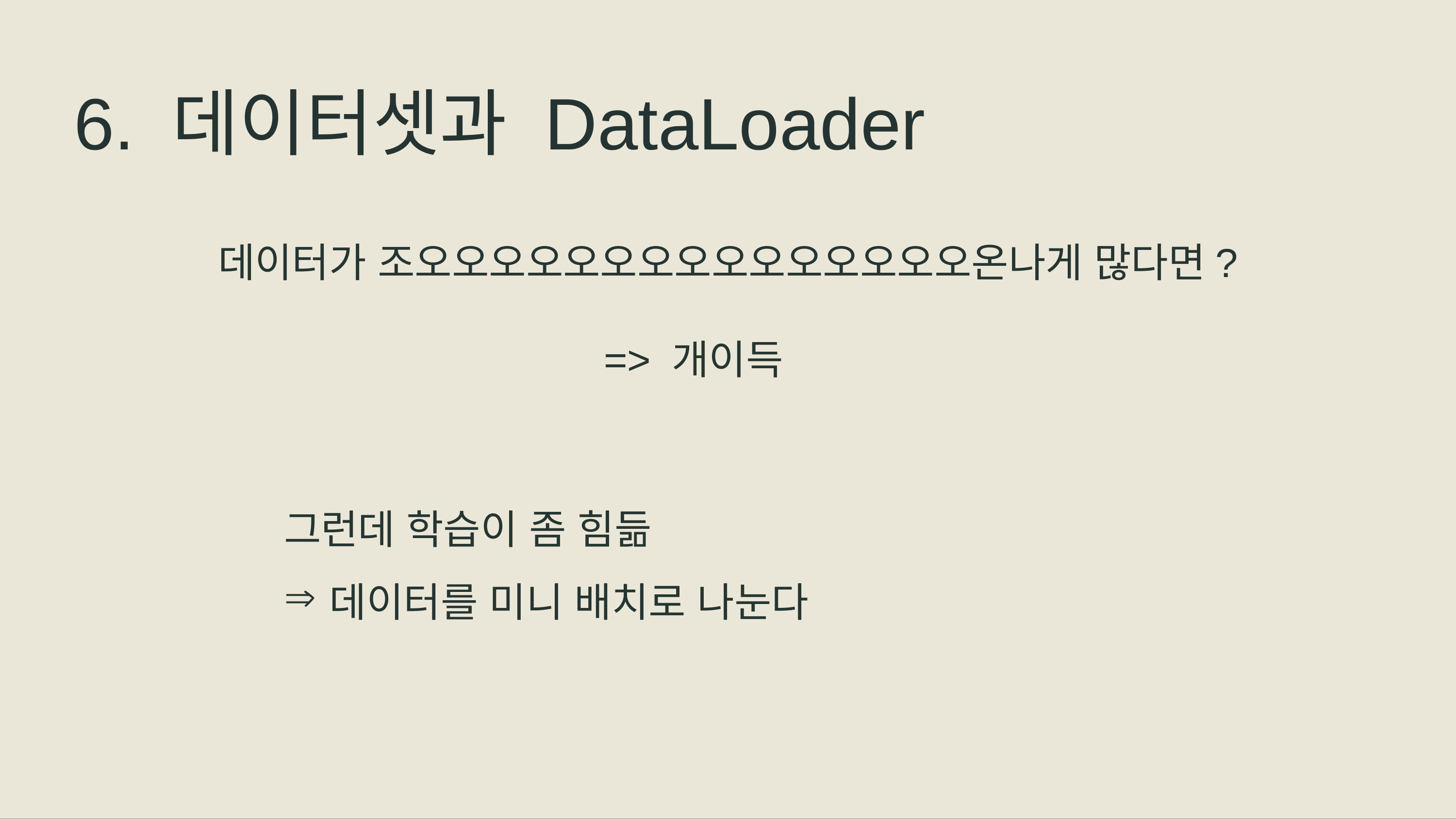

# 6. 데이터셋과 DataLoader
데이터가 조오오오오오오오오오오오오오오오온나게 많다면?
=> 개이득
그런데 학습이 좀 힘듦
데이터를 미니 배치로 나눈다